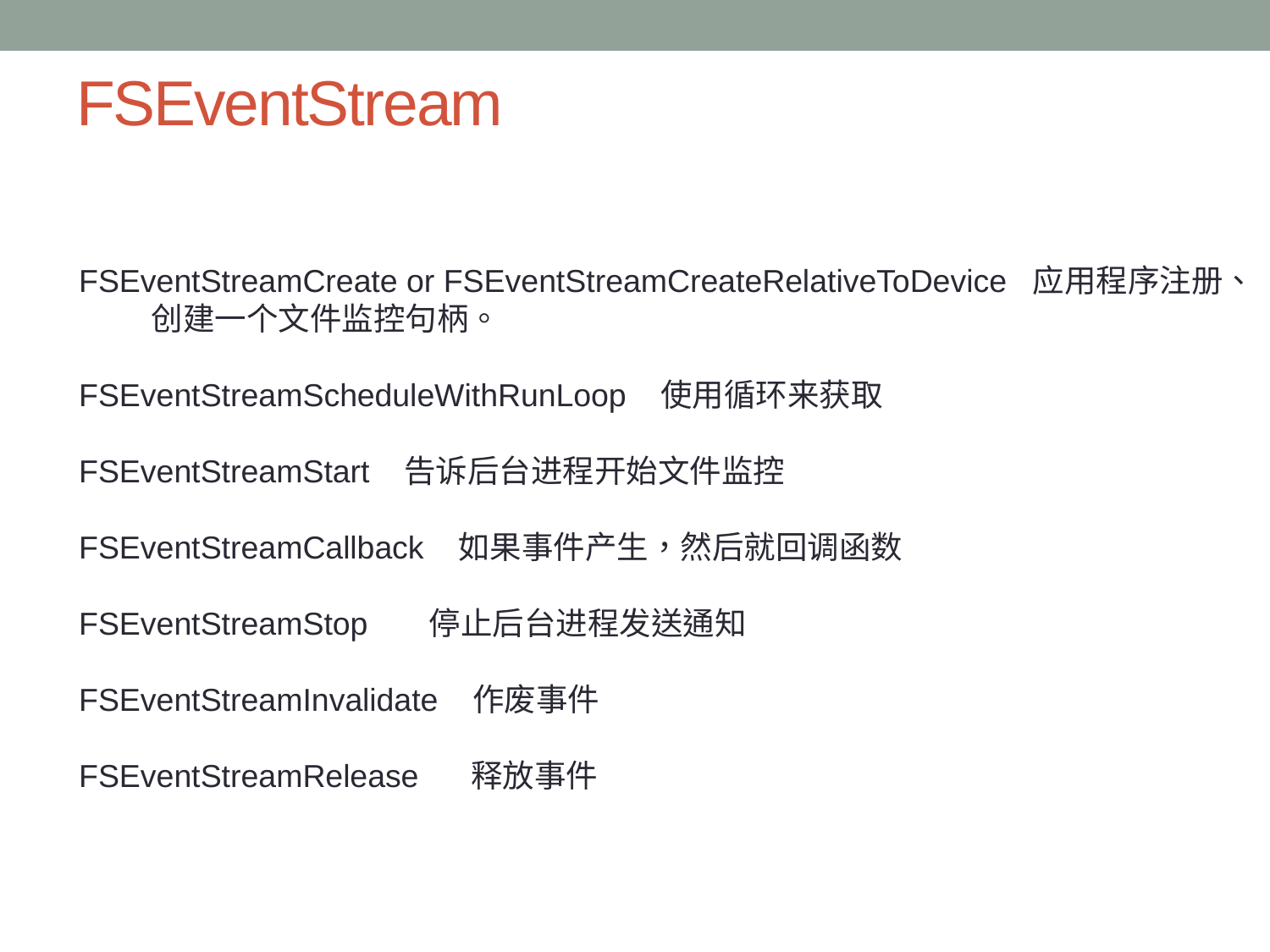

# FSEventStream

FSEventStreamCreate or FSEventStreamCreateRelativeToDevice  应用程序注册、
         创建一个文件监控句柄。

FSEventStreamScheduleWithRunLoop   使用循环来获取

FSEventStreamStart   告诉后台进程开始文件监控

FSEventStreamCallback   如果事件产生，然后就回调函数

FSEventStreamStop      停止后台进程发送通知

FSEventStreamInvalidate   作废事件

FSEventStreamRelease     释放事件